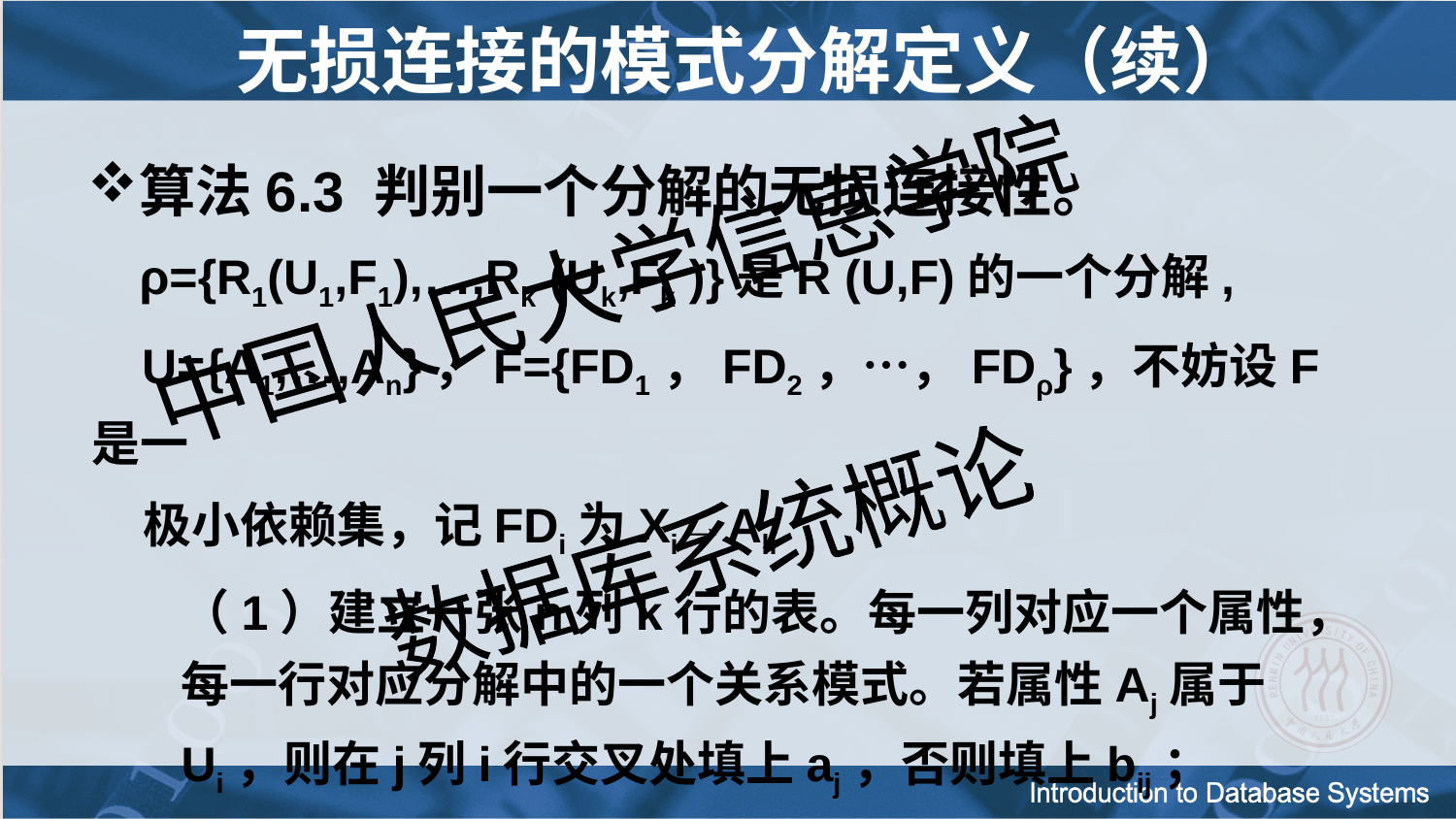

# 无损连接的模式分解定义（续）
算法6.3 判别一个分解的无损连接性。
    ρ={R1(U1,F1),…,Rk (Uk,Fk )}是R (U,F)的一个分解,
    U={A1,…,An}，F={FD1，FD2，…，FDρ}，不妨设F是一
    极小依赖集，记FDi为Xi→Ali
（1）建立一张n列k行的表。每一列对应一个属性，每一行对应分解中的一个关系模式。若属性Aj属于Ui，则在j列i行交叉处填上aj，否则填上bij；